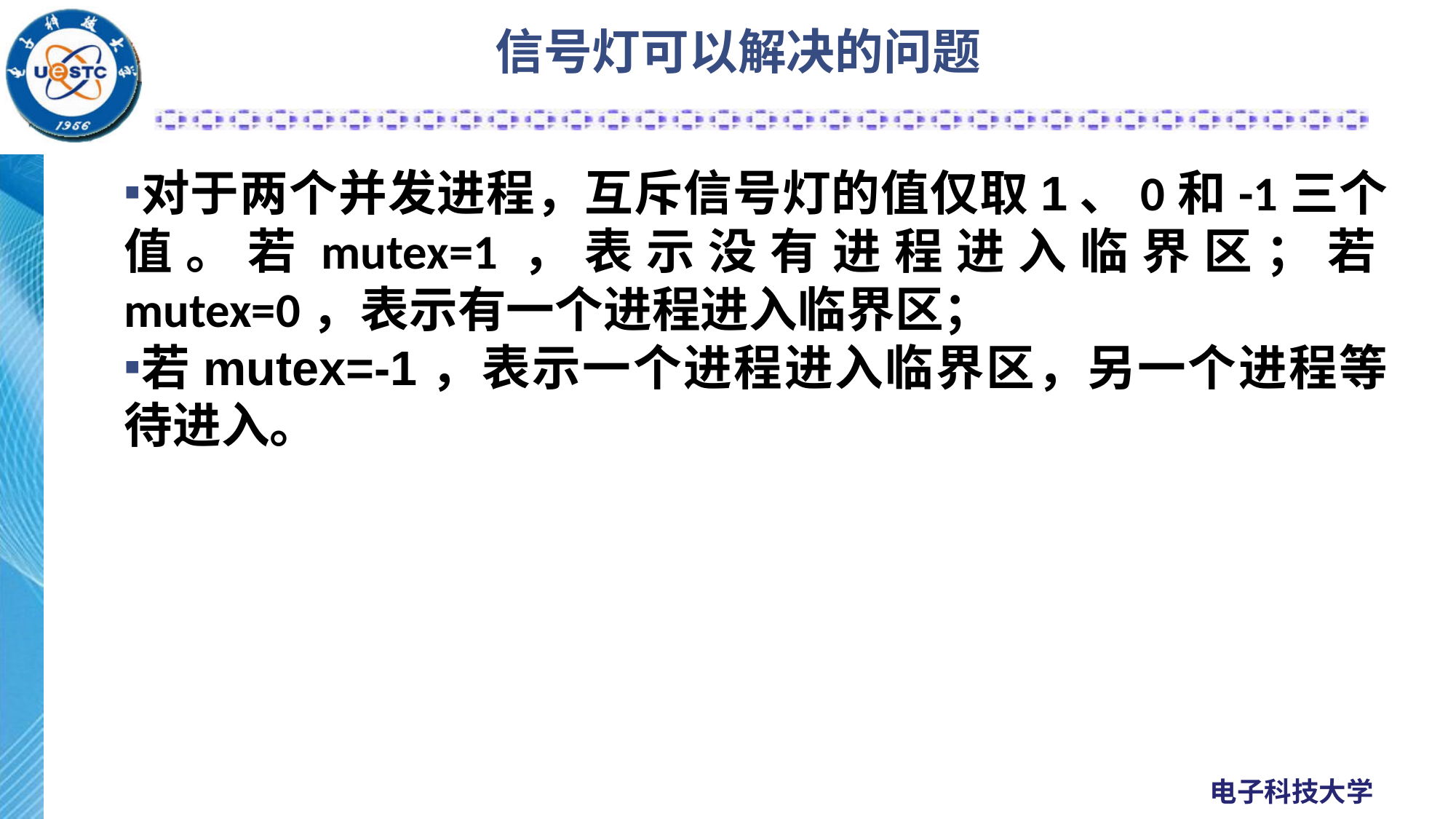

# 信号灯可以解决的问题
对于两个并发进程，互斥信号灯的值仅取1、0和-1三个值。若mutex=1，表示没有进程进入临界区；若mutex=0，表示有一个进程进入临界区；
若mutex=-1，表示一个进程进入临界区，另一个进程等待进入。